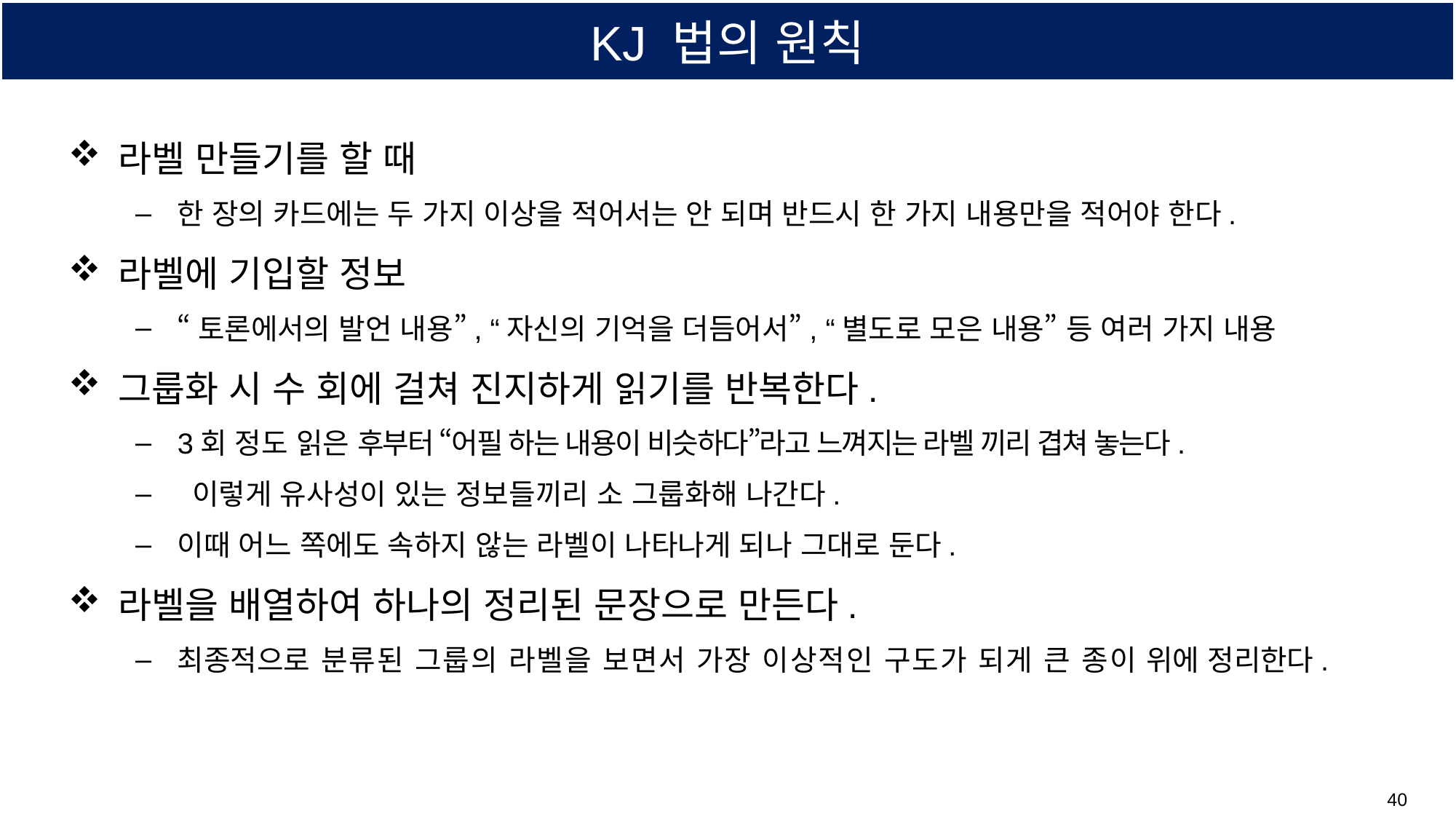

# KJ 법의 원칙
라벨 만들기를 할 때
한 장의 카드에는 두 가지 이상을 적어서는 안 되며 반드시 한 가지 내용만을 적어야 한다.
라벨에 기입할 정보
“토론에서의 발언 내용”, “자신의 기억을 더듬어서”, “별도로 모은 내용” 등 여러 가지 내용
그룹화 시 수 회에 걸쳐 진지하게 읽기를 반복한다.
3회 정도 읽은 후부터 “어필 하는 내용이 비슷하다”라고 느껴지는 라벨 끼리 겹쳐 놓는다.
 이렇게 유사성이 있는 정보들끼리 소 그룹화해 나간다.
이때 어느 쪽에도 속하지 않는 라벨이 나타나게 되나 그대로 둔다.
라벨을 배열하여 하나의 정리된 문장으로 만든다.
최종적으로 분류된 그룹의 라벨을 보면서 가장 이상적인 구도가 되게 큰 종이 위에 정리한다.